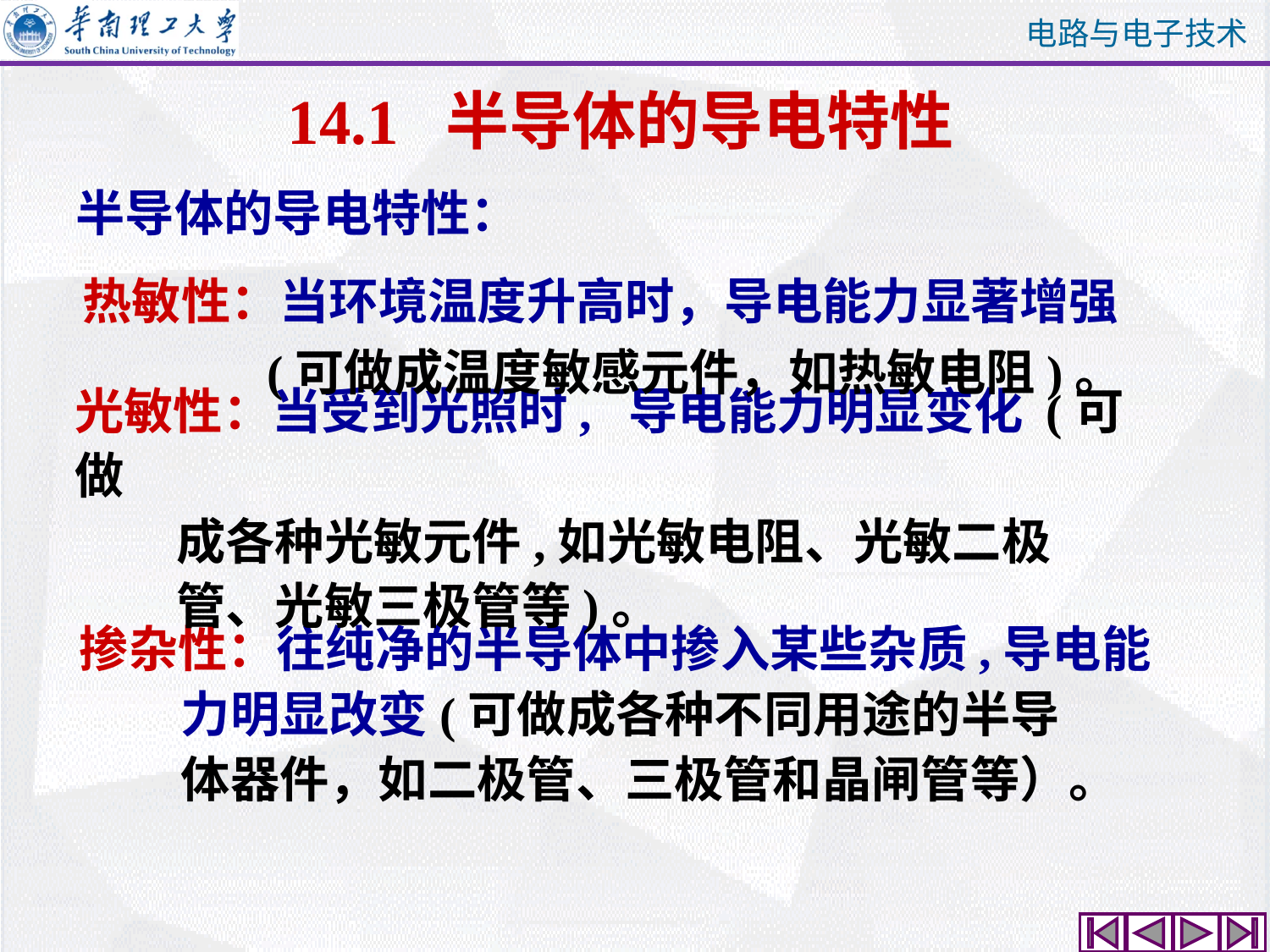

14.1  半导体的导电特性
半导体的导电特性：
热敏性：当环境温度升高时，导电能力显著增强
               (可做成温度敏感元件，如热敏电阻)。
光敏性：当受到光照时,  导电能力明显变化 (可做
        成各种光敏元件,如光敏电阻、光敏二极
        管、光敏三极管等)。
掺杂性：往纯净的半导体中掺入某些杂质,导电能
        力明显改变(可做成各种不同用途的半导
        体器件，如二极管、三极管和晶闸管等）。